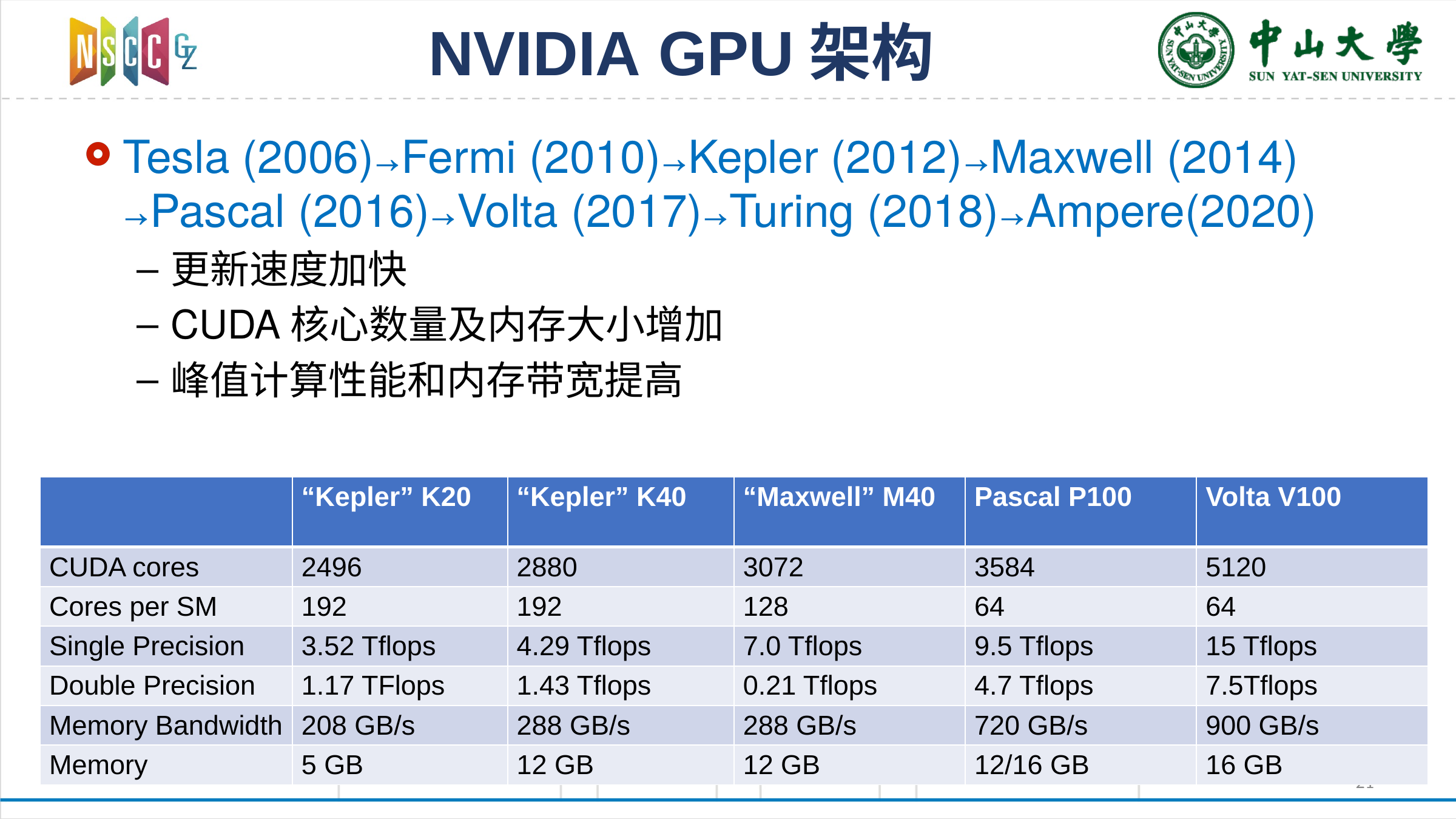

# NVIDIA GPU架构
Tesla (2006)→Fermi (2010)→Kepler (2012)→Maxwell (2014) →Pascal (2016)→Volta (2017)→Turing (2018)→Ampere(2020)
更新速度加快
CUDA核心数量及内存大小增加
峰值计算性能和内存带宽提高

|  | “Kepler” K20 | “Kepler” K40 | “Maxwell” M40 | Pascal P100 | Volta V100 |
| --- | --- | --- | --- | --- | --- |
| CUDA cores | 2496 | 2880 | 3072 | 3584 | 5120 |
| Cores per SM | 192 | 192 | 128 | 64 | 64 |
| Single Precision | 3.52 Tflops | 4.29 Tflops | 7.0 Tflops | 9.5 Tflops | 15 Tflops |
| Double Precision | 1.17 TFlops | 1.43 Tflops | 0.21 Tflops | 4.7 Tflops | 7.5Tflops |
| Memory Bandwidth | 208 GB/s | 288 GB/s | 288 GB/s | 720 GB/s | 900 GB/s |
| Memory | 5 GB | 12 GB | 12 GB | 12/16 GB | 16 GB |
21